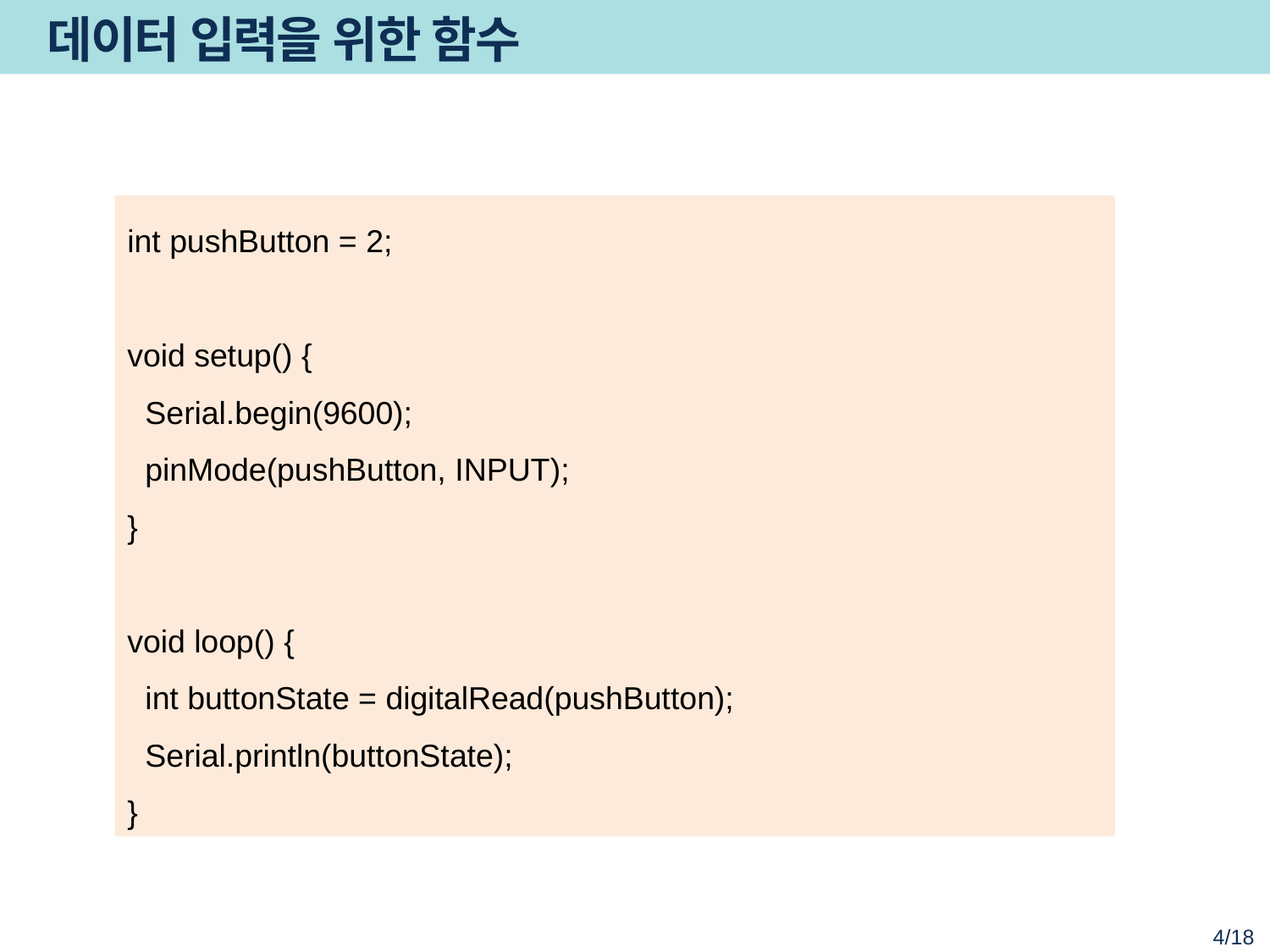

# 데이터 입력을 위한 함수
int pushButton = 2;

void setup() {
  Serial.begin(9600);
  pinMode(pushButton, INPUT);
}

void loop() {
  int buttonState = digitalRead(pushButton);
  Serial.println(buttonState);
}